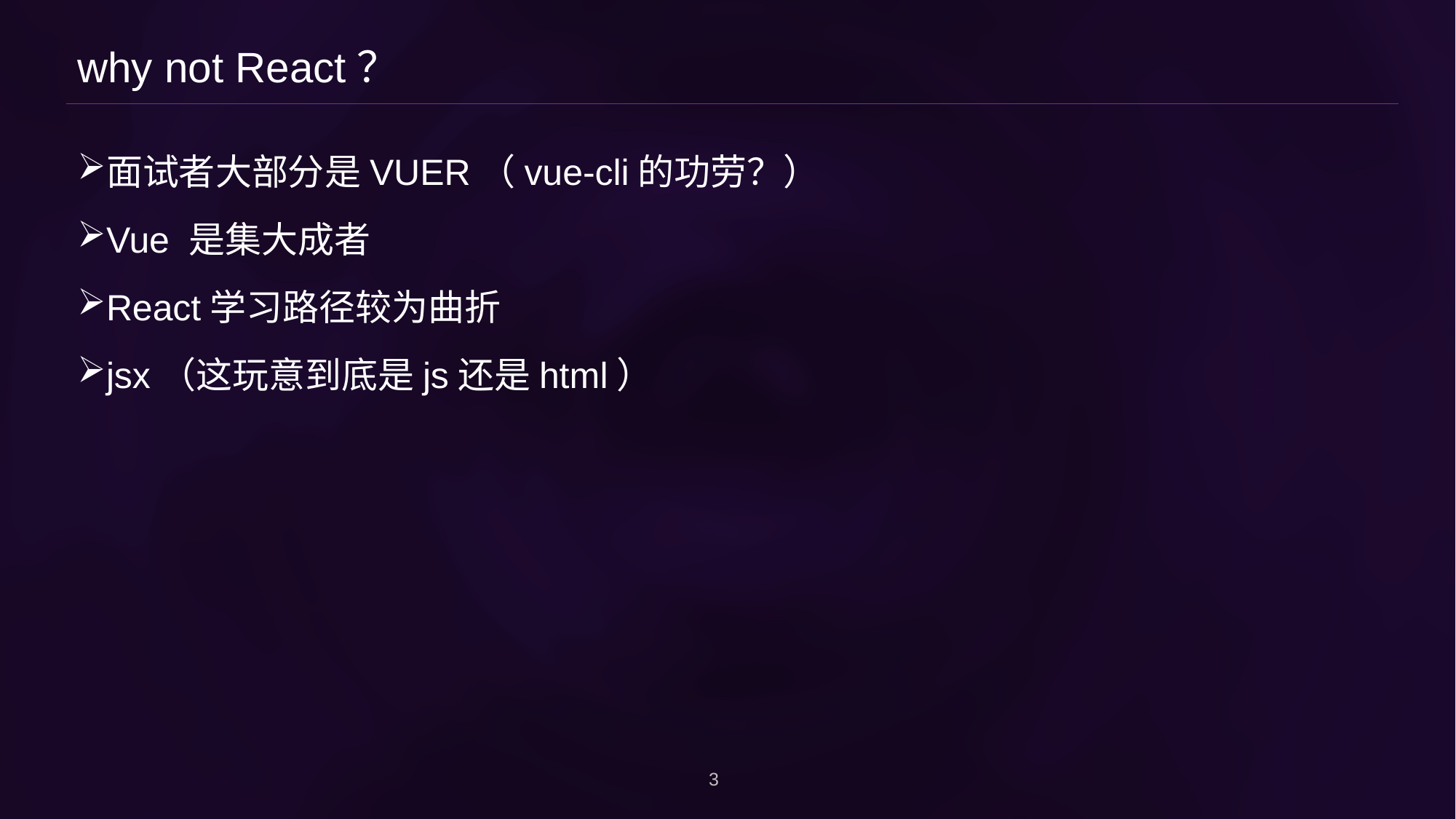

# why not React？
面试者大部分是VUER（vue-cli的功劳？）
Vue 是集大成者
React学习路径较为曲折
jsx（这玩意到底是js还是html）
3